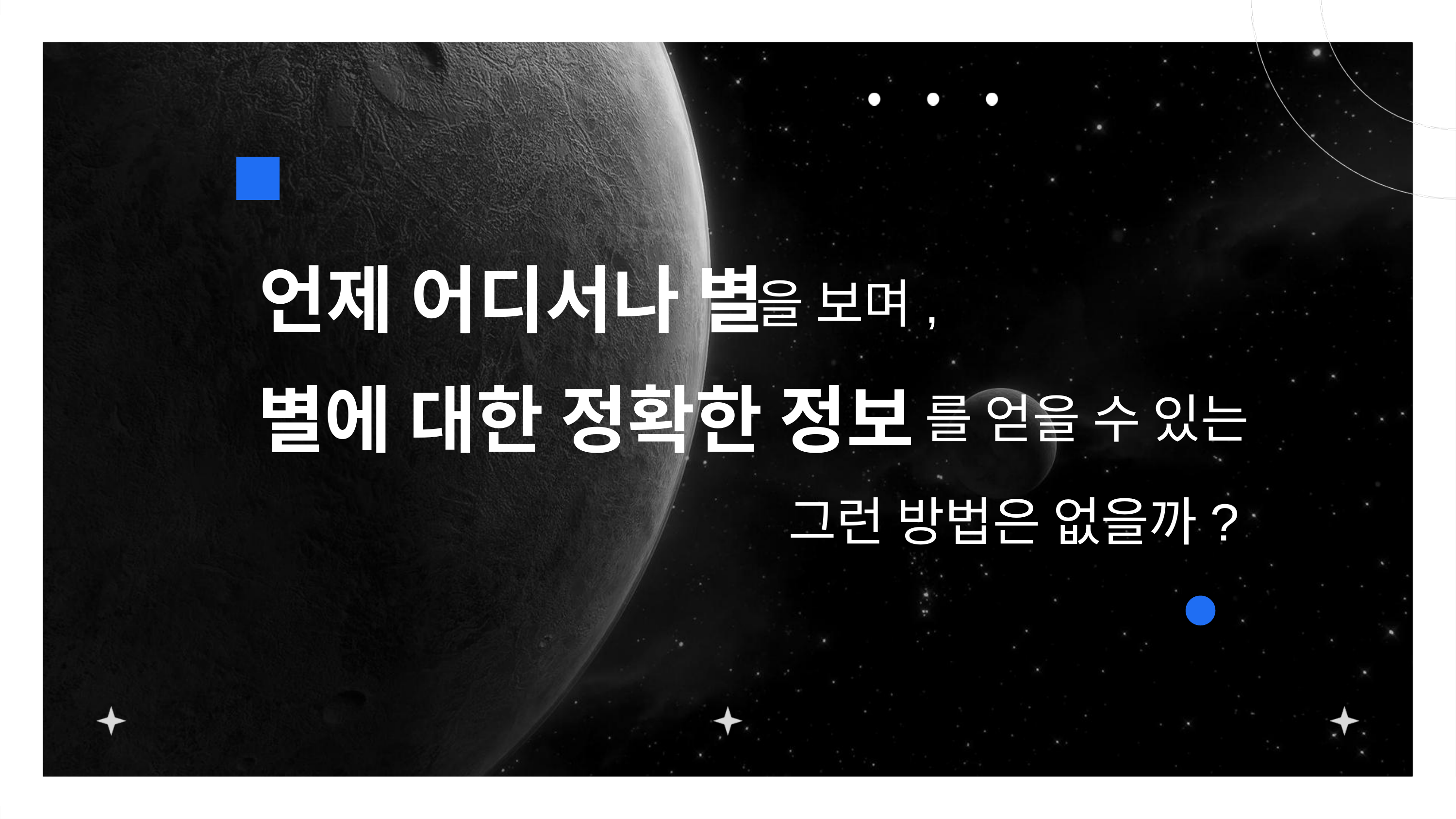

언제 어디서나 별
을 보며,

별에 대한 정확한 정보
를 얻을 수 있는
그런 방법은 없을까?